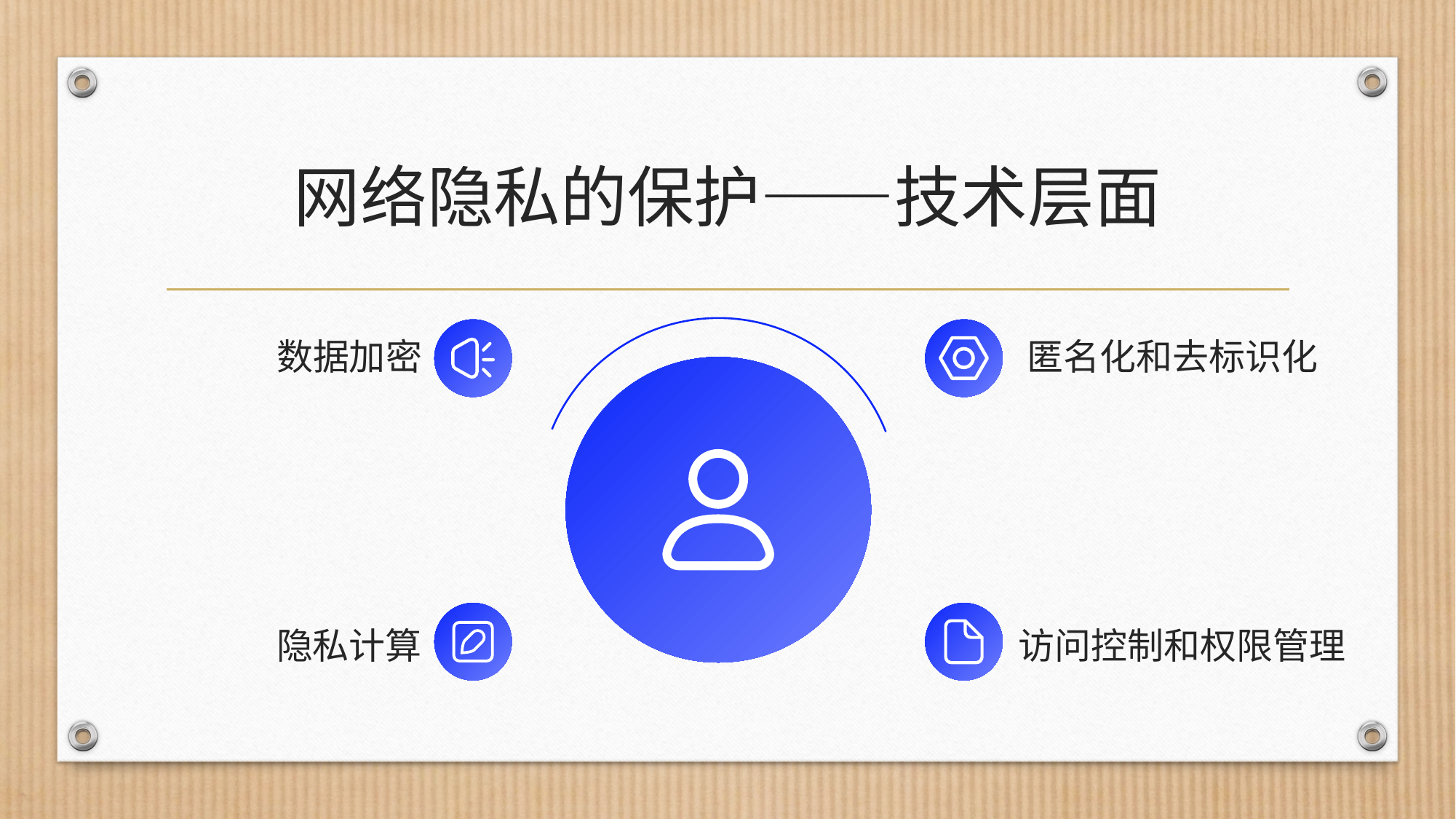

# 网络隐私的保护——技术层面

数据加密
匿名化和去标识化

隐私计算
访问控制和权限管理